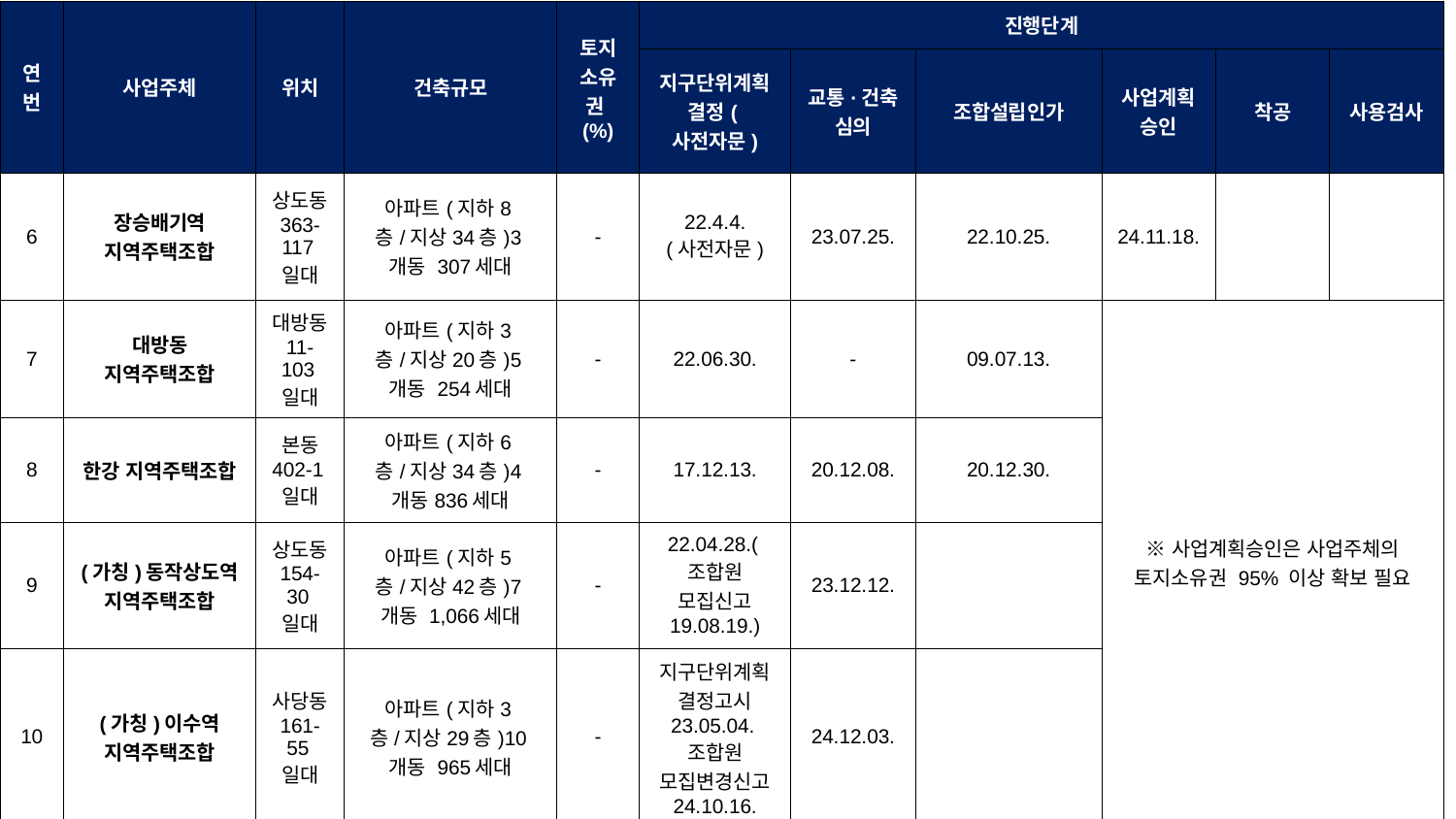

| 연번 | 사업주체 | 위치 | 건축규모 | 토지소유권(%) | 진행단계 |  |  |  |  |  |
| --- | --- | --- | --- | --- | --- | --- | --- | --- | --- | --- |
|  |  |  |  |  | 지구단위계획결정(사전자문) | 교통·건축 심의 | 조합설립인가 | 사업계획승인 | 착공 | 사용검사 |
| 6 | 장승배기역 지역주택조합 | 상도동 363-117일대 | 아파트(지하8층/지상34층)3개동 307세대 | - | 22.4.4. (사전자문) | 23.07.25. | 22.10.25. | 24.11.18. |  |  |
| 7 | 대방동 지역주택조합 | 대방동 11-103일대 | 아파트(지하3층/지상20층)5개동 254세대 | - | 22.06.30. | - | 09.07.13. | ※사업계획승인은 사업주체의 토지소유권 95% 이상 확보 필요 |  |  |
| 8 | 한강 지역주택조합 | 본동 402-1일대 | 아파트(지하6층/지상34층)4개동836세대 | - | 17.12.13. | 20.12.08. | 20.12.30. |  |  |  |
| 9 | (가칭)동작상도역 지역주택조합 | 상도동 154-30일대 | 아파트(지하5층/지상42층)7개동 1,066세대 | - | 22.04.28.(조합원 모집신고 19.08.19.) | 23.12.12. |  |  |  |  |
| 10 | (가칭)이수역 지역주택조합 | 사당동 161-55일대 | 아파트(지하3층/지상29층)10개동 965세대 | - | 지구단위계획 결정고시 23.05.04.조합원 모집변경신고 24.10.16. | 24.12.03. |  |  |  |  |